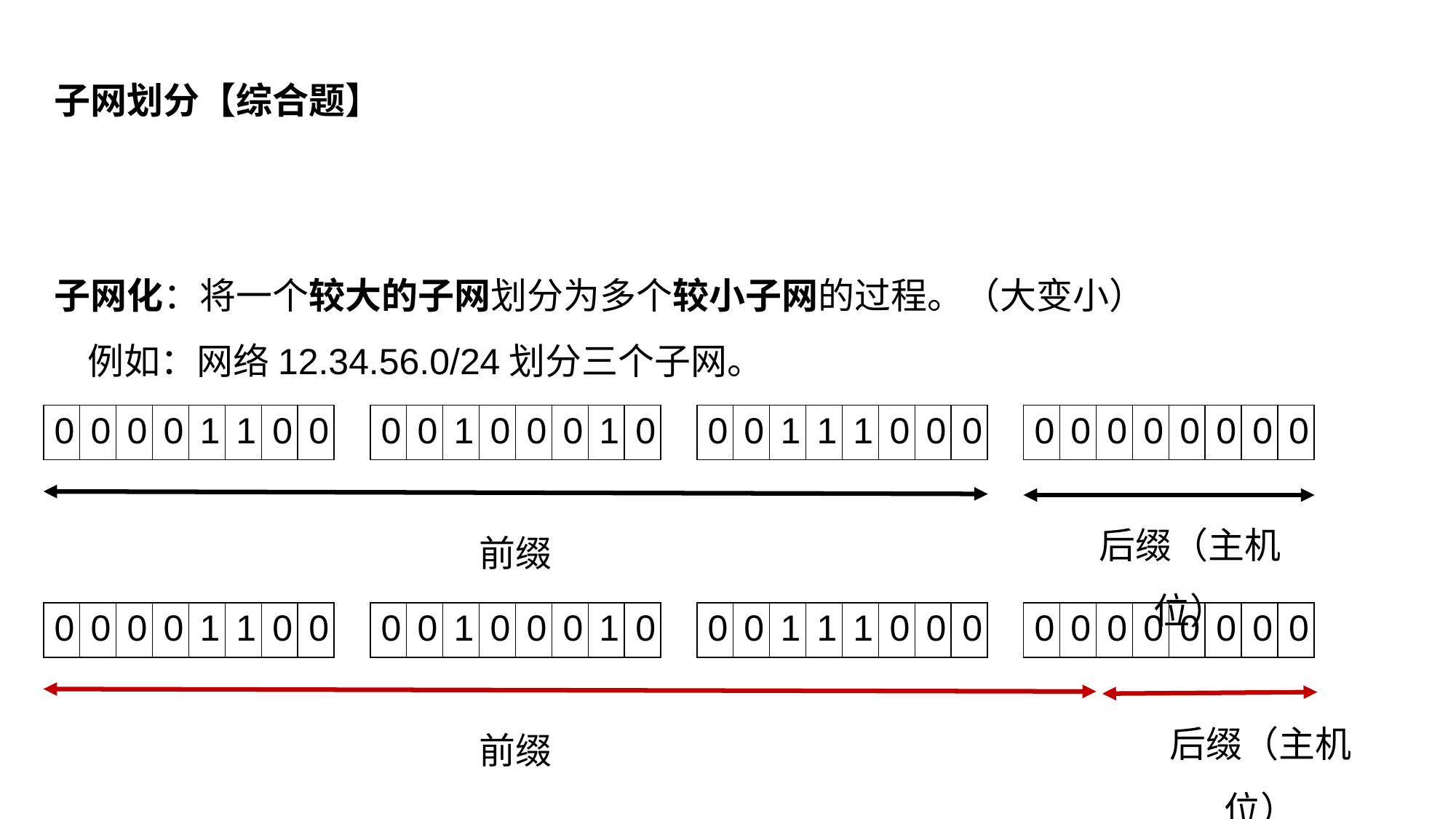

子网划分【综合题】
子网化：将一个较大的子网划分为多个较小子网的过程。（大变小）
   例如：网络12.34.56.0/24划分三个子网。
| 0 | 0 | 0 | 0 | 1 | 1 | 0 | 0 |
| --- | --- | --- | --- | --- | --- | --- | --- |
| 0 | 0 | 1 | 0 | 0 | 0 | 1 | 0 |
| --- | --- | --- | --- | --- | --- | --- | --- |
| 0 | 0 | 1 | 1 | 1 | 0 | 0 | 0 |
| --- | --- | --- | --- | --- | --- | --- | --- |
| 0 | 0 | 0 | 0 | 0 | 0 | 0 | 0 |
| --- | --- | --- | --- | --- | --- | --- | --- |
后缀（主机位）
前缀
| 0 | 0 | 0 | 0 | 1 | 1 | 0 | 0 |
| --- | --- | --- | --- | --- | --- | --- | --- |
| 0 | 0 | 1 | 0 | 0 | 0 | 1 | 0 |
| --- | --- | --- | --- | --- | --- | --- | --- |
| 0 | 0 | 1 | 1 | 1 | 0 | 0 | 0 |
| --- | --- | --- | --- | --- | --- | --- | --- |
| 0 | 0 | 0 | 0 | 0 | 0 | 0 | 0 |
| --- | --- | --- | --- | --- | --- | --- | --- |
后缀（主机位）
前缀